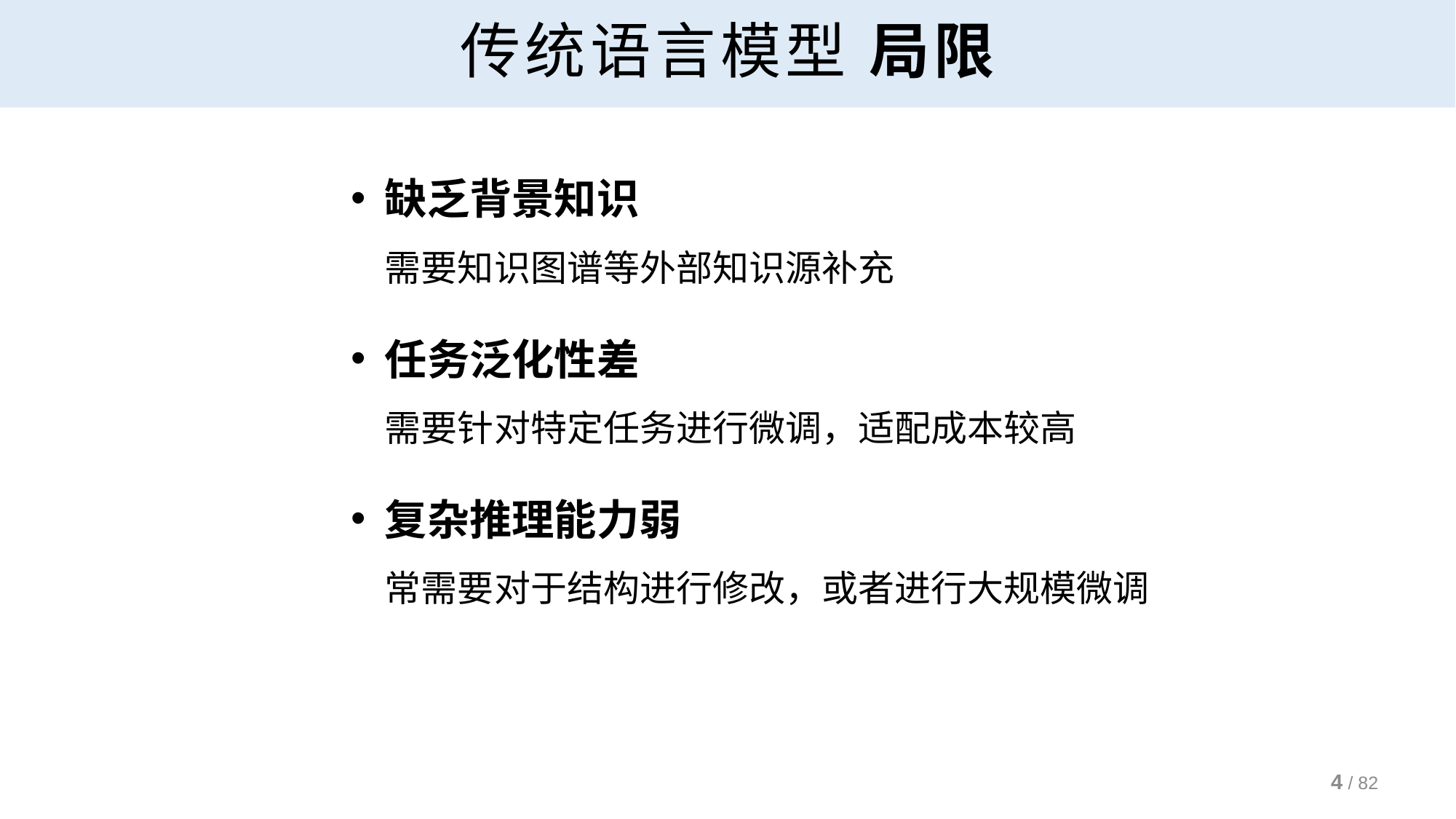

# 传统语言模型 局限
缺乏背景知识
需要知识图谱等外部知识源补充
任务泛化性差
需要针对特定任务进行微调，适配成本较高
复杂推理能力弱
常需要对于结构进行修改，或者进行大规模微调
4 / 82